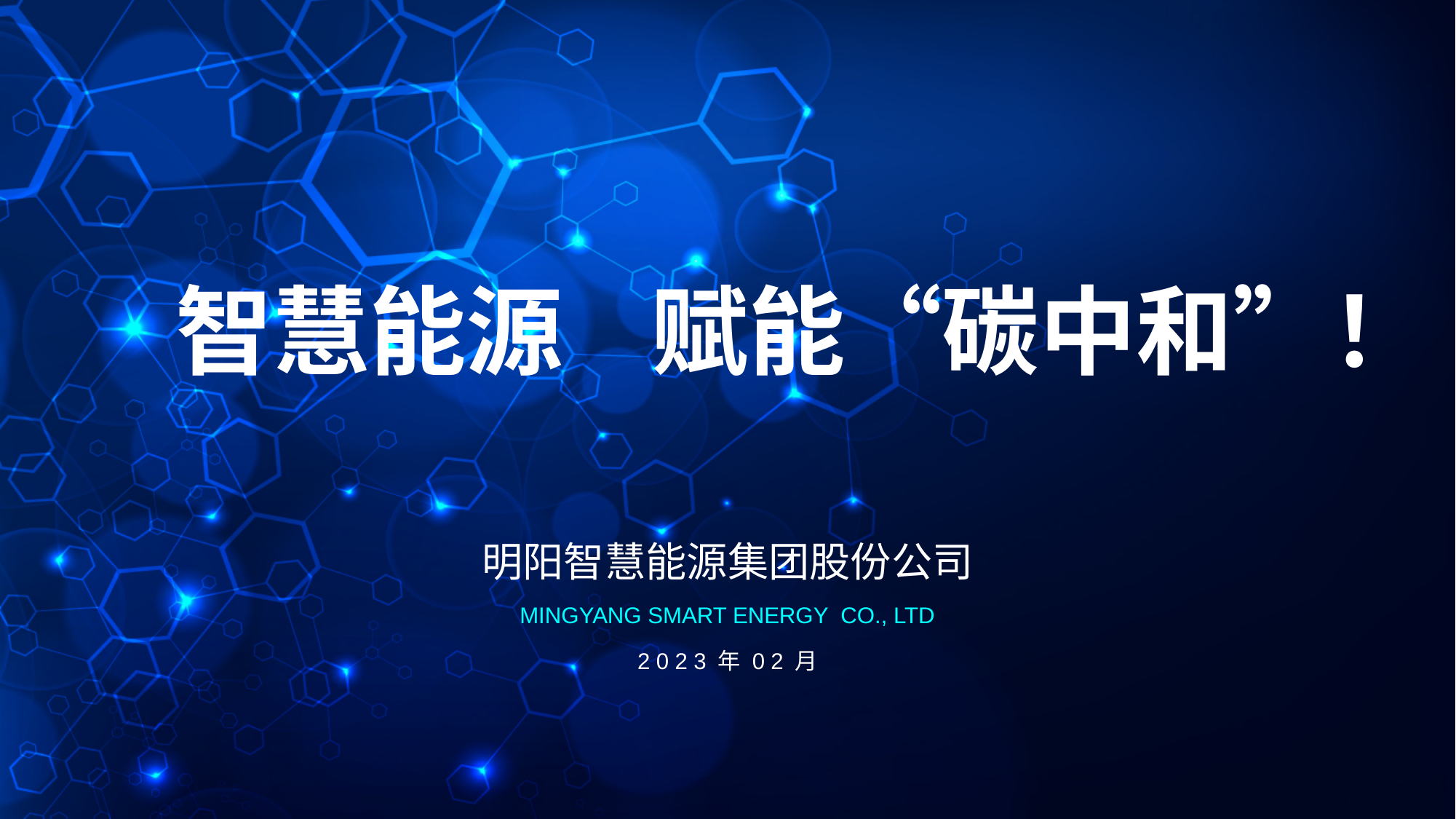

智慧能源    赋能“碳中和”！
明阳智慧能源集团股份公司
MINGYANG SMART ENERGY  CO., LTD
2023年02月